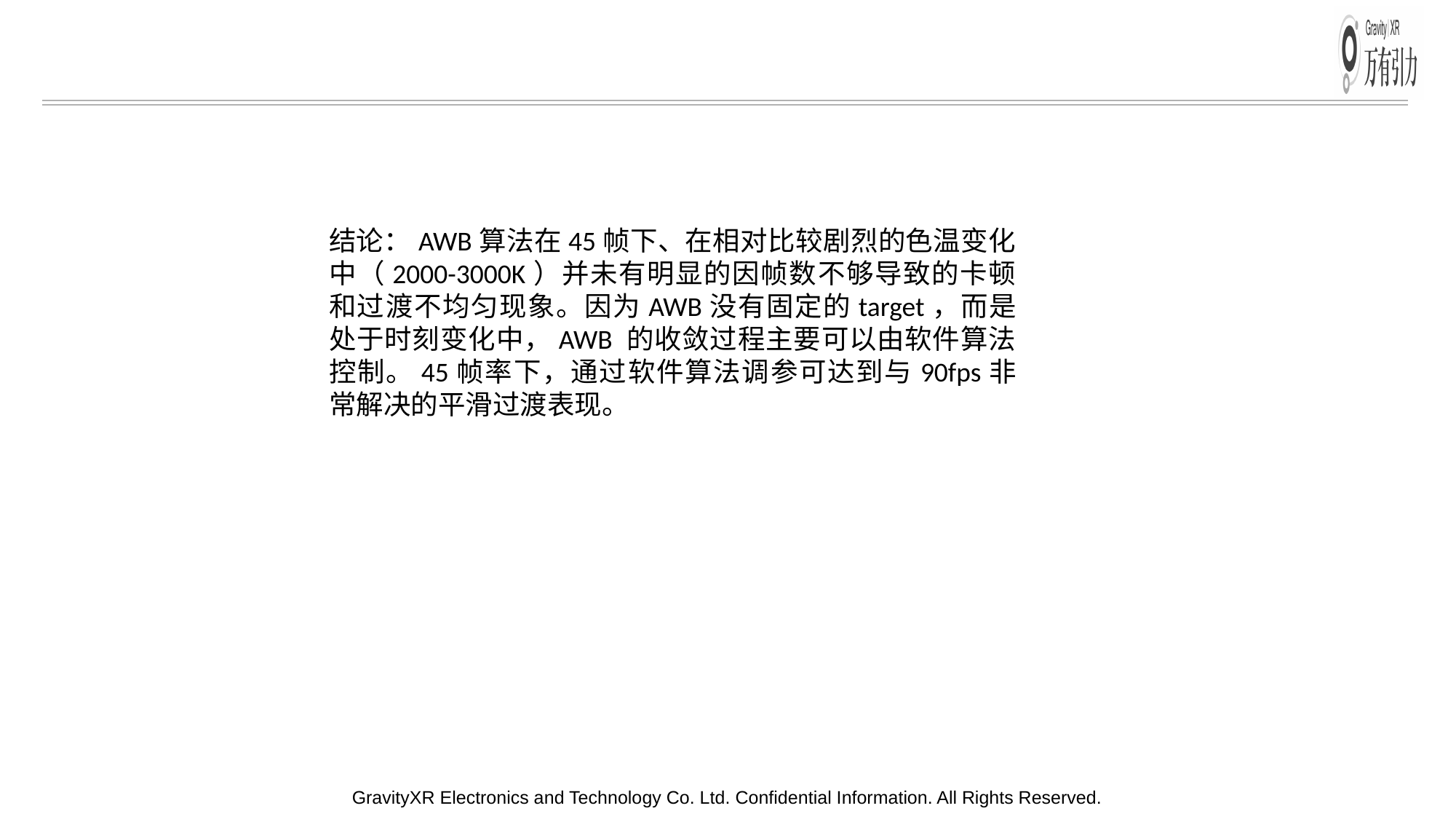

#
结论：AWB算法在45帧下、在相对比较剧烈的色温变化中（2000-3000K）并未有明显的因帧数不够导致的卡顿和过渡不均匀现象。因为AWB没有固定的target，而是处于时刻变化中，AWB 的收敛过程主要可以由软件算法控制。45帧率下，通过软件算法调参可达到与90fps非常解决的平滑过渡表现。